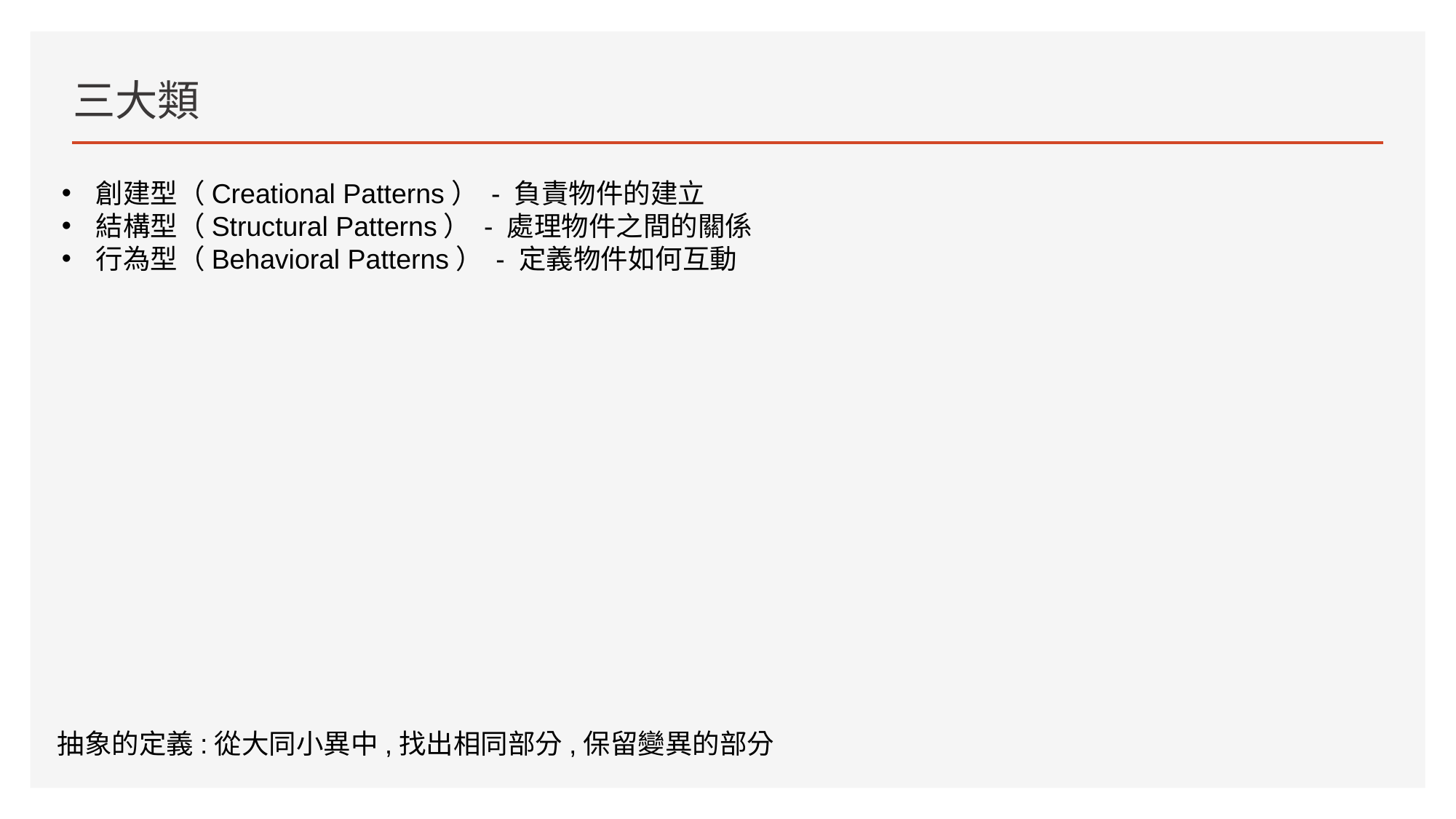

# 三大類
創建型（Creational Patterns） - 負責物件的建立
結構型（Structural Patterns） - 處理物件之間的關係
行為型（Behavioral Patterns） - 定義物件如何互動
抽象的定義:從大同小異中,找出相同部分,保留變異的部分